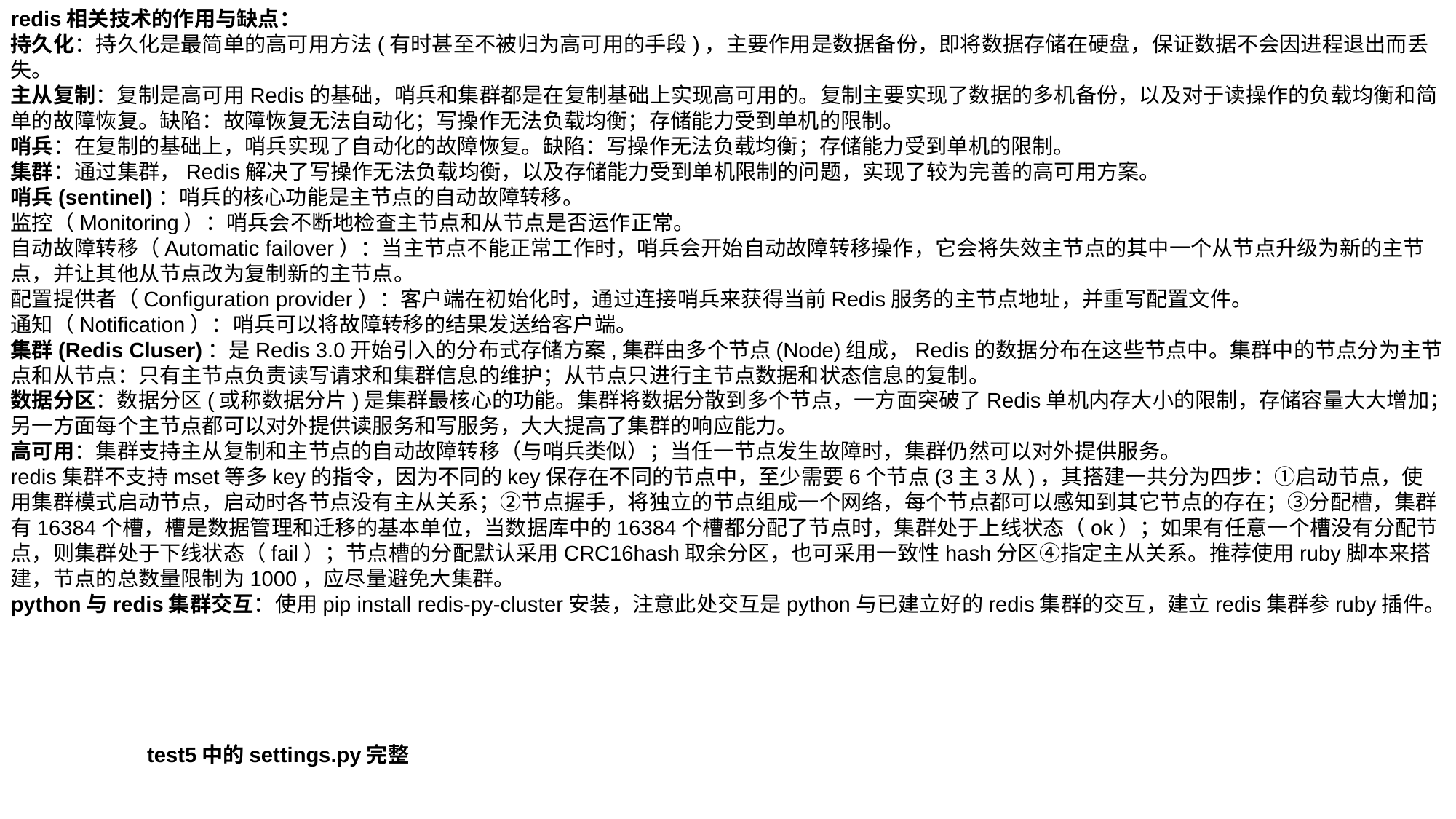

redis相关技术的作用与缺点：
持久化：持久化是最简单的高可用方法(有时甚至不被归为高可用的手段)，主要作用是数据备份，即将数据存储在硬盘，保证数据不会因进程退出而丢失。
主从复制：复制是高可用Redis的基础，哨兵和集群都是在复制基础上实现高可用的。复制主要实现了数据的多机备份，以及对于读操作的负载均衡和简单的故障恢复。缺陷：故障恢复无法自动化；写操作无法负载均衡；存储能力受到单机的限制。
哨兵：在复制的基础上，哨兵实现了自动化的故障恢复。缺陷：写操作无法负载均衡；存储能力受到单机的限制。
集群：通过集群，Redis解决了写操作无法负载均衡，以及存储能力受到单机限制的问题，实现了较为完善的高可用方案。
哨兵(sentinel)：哨兵的核心功能是主节点的自动故障转移。
监控（Monitoring）：哨兵会不断地检查主节点和从节点是否运作正常。
自动故障转移（Automatic failover）：当主节点不能正常工作时，哨兵会开始自动故障转移操作，它会将失效主节点的其中一个从节点升级为新的主节点，并让其他从节点改为复制新的主节点。
配置提供者（Configuration provider）：客户端在初始化时，通过连接哨兵来获得当前Redis服务的主节点地址，并重写配置文件。
通知（Notification）：哨兵可以将故障转移的结果发送给客户端。
集群(Redis Cluser)：是Redis 3.0开始引入的分布式存储方案,集群由多个节点(Node)组成，Redis的数据分布在这些节点中。集群中的节点分为主节点和从节点：只有主节点负责读写请求和集群信息的维护；从节点只进行主节点数据和状态信息的复制。
数据分区：数据分区(或称数据分片)是集群最核心的功能。集群将数据分散到多个节点，一方面突破了Redis单机内存大小的限制，存储容量大大增加；另一方面每个主节点都可以对外提供读服务和写服务，大大提高了集群的响应能力。
高可用：集群支持主从复制和主节点的自动故障转移（与哨兵类似）；当任一节点发生故障时，集群仍然可以对外提供服务。
redis集群不支持mset等多key的指令，因为不同的key保存在不同的节点中，至少需要6个节点(3主3从)，其搭建一共分为四步：①启动节点，使用集群模式启动节点，启动时各节点没有主从关系；②节点握手，将独立的节点组成一个网络，每个节点都可以感知到其它节点的存在；③分配槽，集群有16384个槽，槽是数据管理和迁移的基本单位，当数据库中的16384个槽都分配了节点时，集群处于上线状态（ok）；如果有任意一个槽没有分配节点，则集群处于下线状态（fail）；节点槽的分配默认采用CRC16hash取余分区，也可采用一致性hash分区④指定主从关系。推荐使用ruby脚本来搭建，节点的总数量限制为1000，应尽量避免大集群。
python与redis集群交互：使用pip install redis-py-cluster安装，注意此处交互是python与已建立好的redis集群的交互，建立redis集群参ruby插件。
test5中的settings.py完整